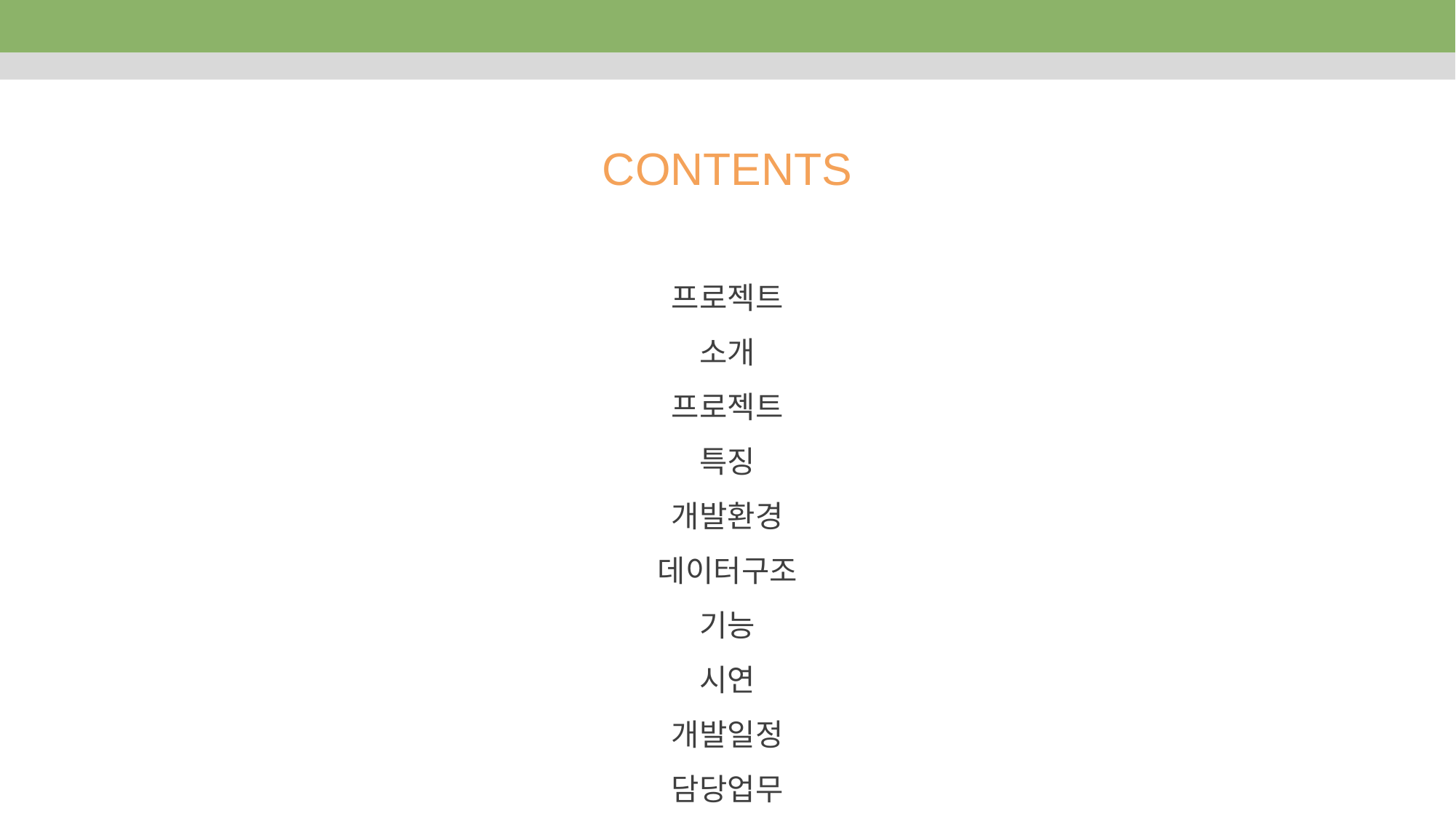

CONTENTS
프로젝트 소개
프로젝트 특징
개발환경
데이터구조
기능
시연
개발일정
담당업무
소감